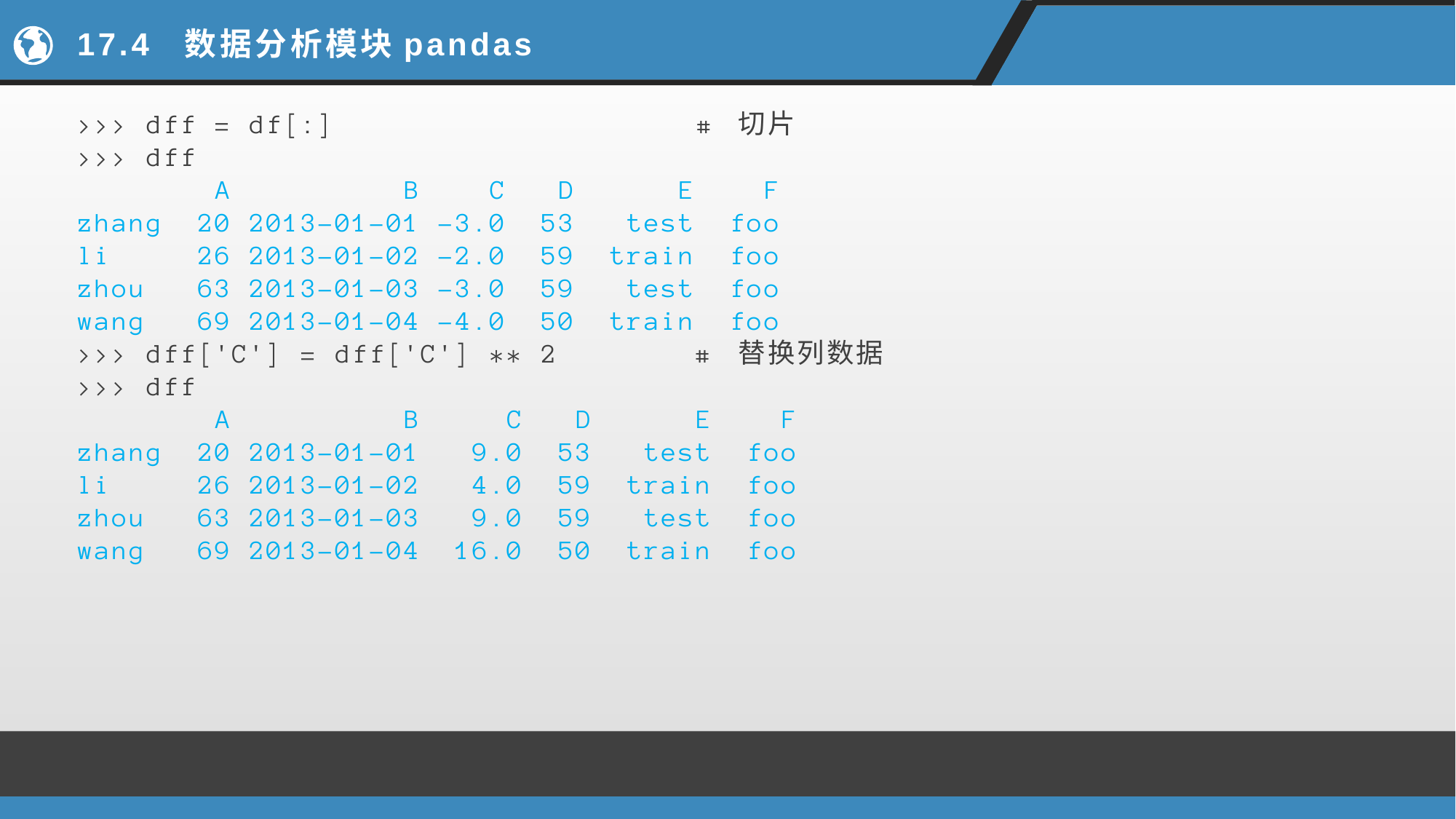

# 17.4  数据分析模块pandas

>>> dff = df[:]                     # 切片
>>> dff
        A          B    C   D      E    F
zhang  20 2013-01-01 -3.0  53   test  foo
li     26 2013-01-02 -2.0  59  train  foo
zhou   63 2013-01-03 -3.0  59   test  foo
wang   69 2013-01-04 -4.0  50  train  foo
>>> dff['C'] = dff['C'] ** 2        # 替换列数据
>>> dff
        A          B     C   D      E    F
zhang  20 2013-01-01   9.0  53   test  foo
li     26 2013-01-02   4.0  59  train  foo
zhou   63 2013-01-03   9.0  59   test  foo
wang   69 2013-01-04  16.0  50  train  foo